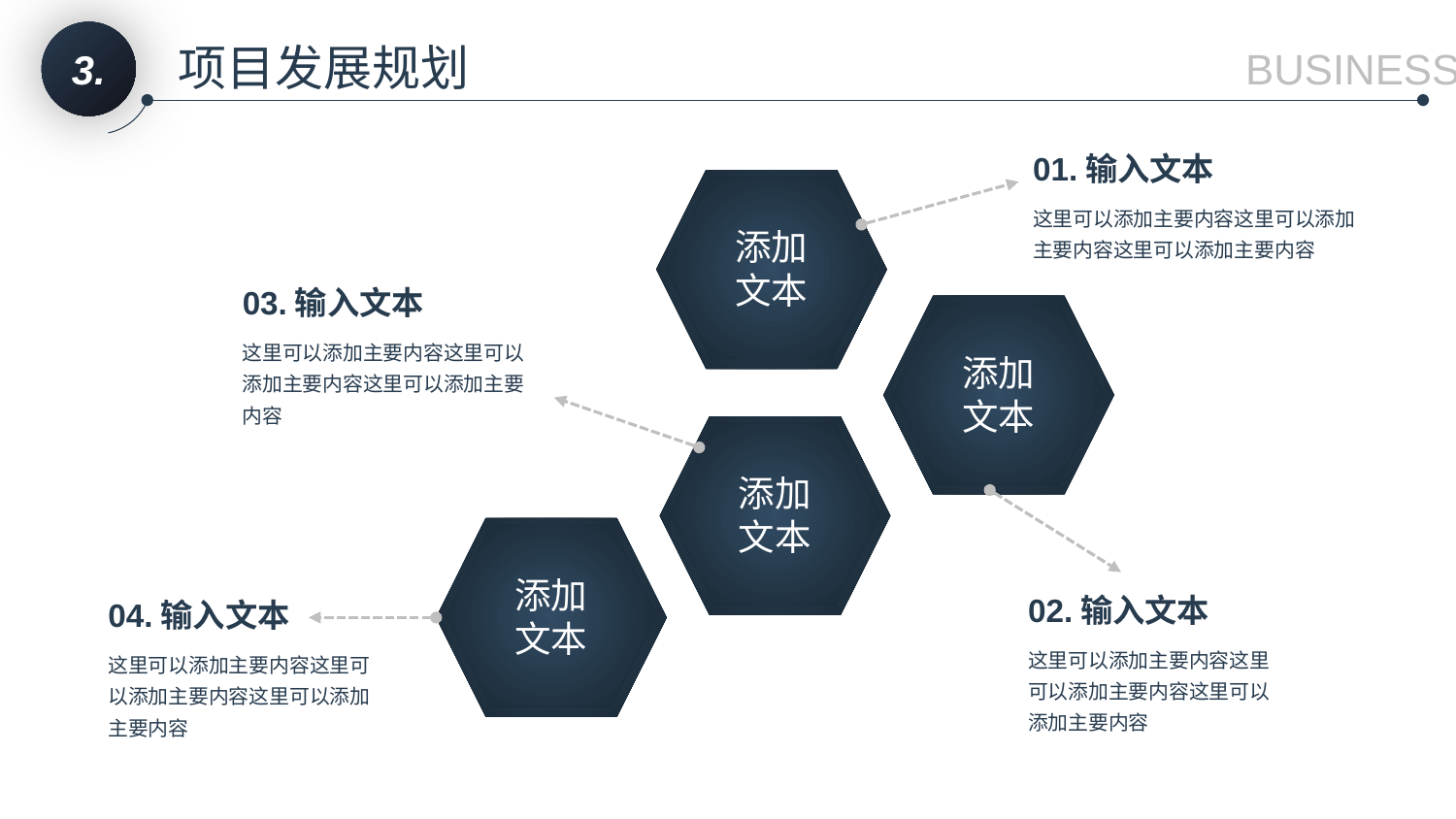

3.

项目发展规划
BUSINESS
01.输入文本
这里可以添加主要内容这里可以添加主要内容这里可以添加主要内容

添加
文本
03.输入文本
这里可以添加主要内容这里可以添加主要内容这里可以添加主要内容

添加
文本

添加
文本

添加
文本
02.输入文本
这里可以添加主要内容这里可以添加主要内容这里可以添加主要内容
04.输入文本
这里可以添加主要内容这里可以添加主要内容这里可以添加主要内容